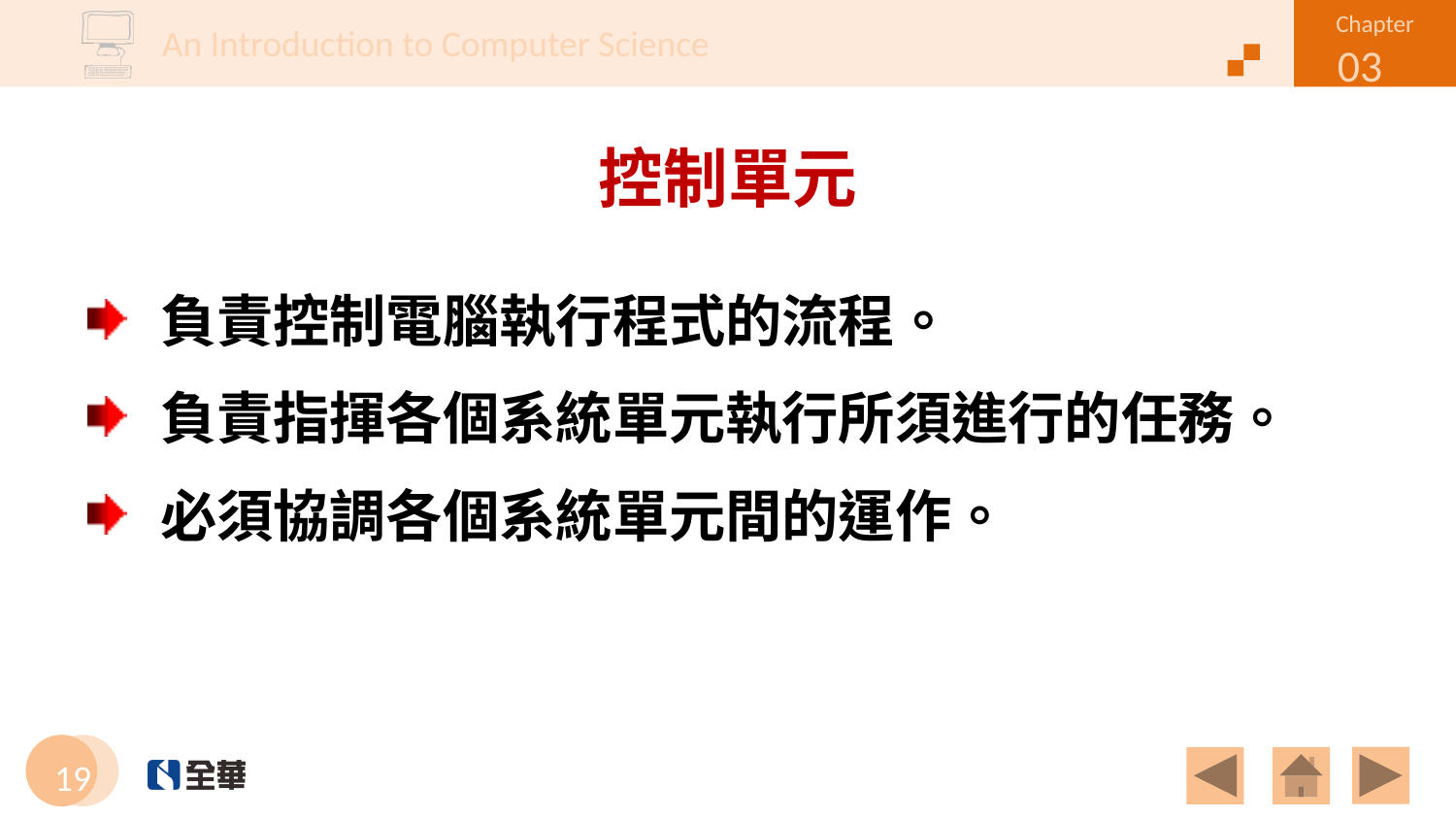

# 控制單元
負責控制電腦執行程式的流程。
負責指揮各個系統單元執行所須進行的任務。
必須協調各個系統單元間的運作。